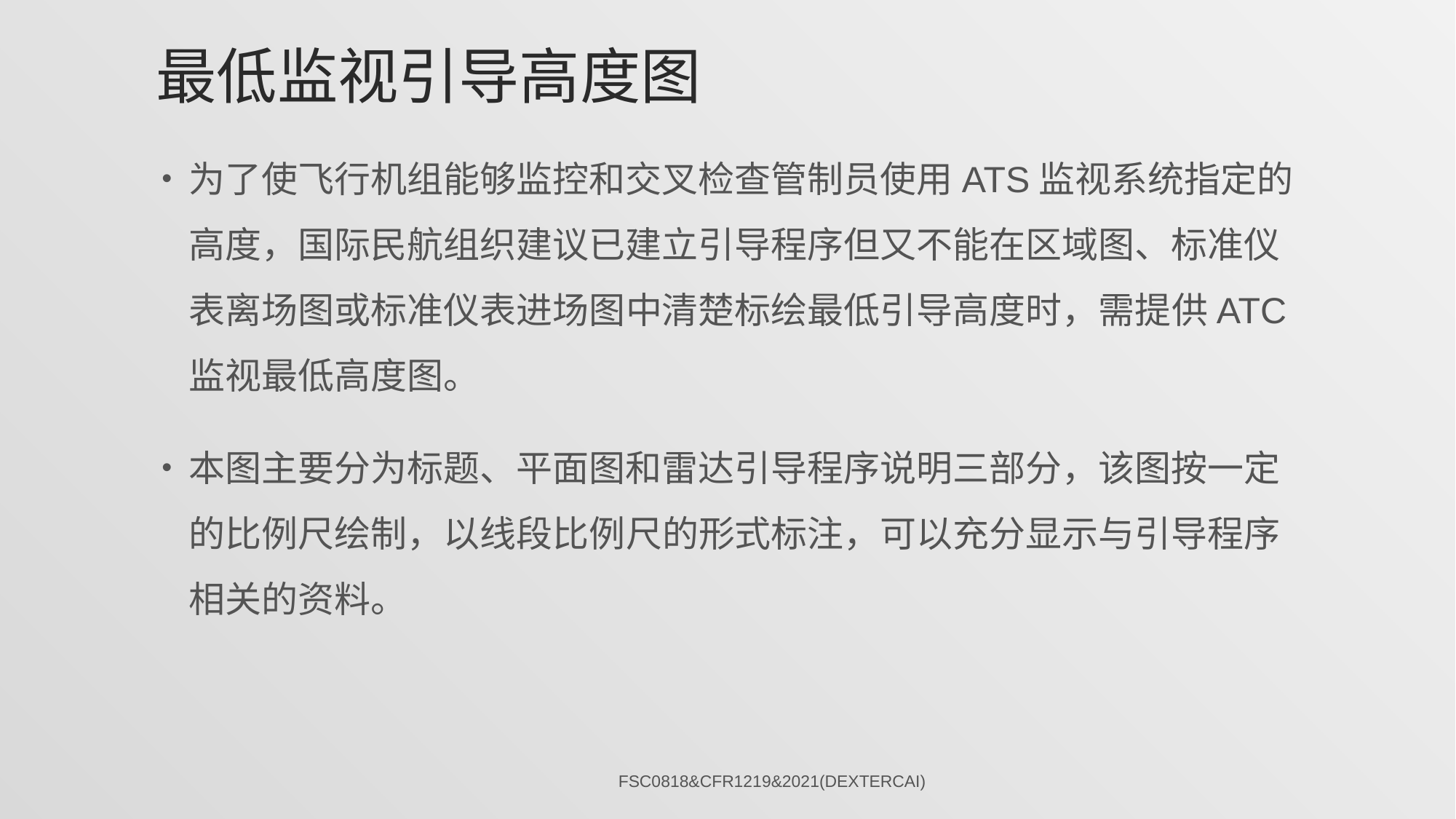

# 最低监视引导高度图
为了使飞行机组能够监控和交叉检查管制员使用ATS监视系统指定的高度，国际民航组织建议已建立引导程序但又不能在区域图、标准仪表离场图或标准仪表进场图中清楚标绘最低引导高度时，需提供ATC监视最低高度图。
本图主要分为标题、平面图和雷达引导程序说明三部分，该图按一定的比例尺绘制，以线段比例尺的形式标注，可以充分显示与引导程序相关的资料。
FSC0818&CFR1219&2021(DexterCai)